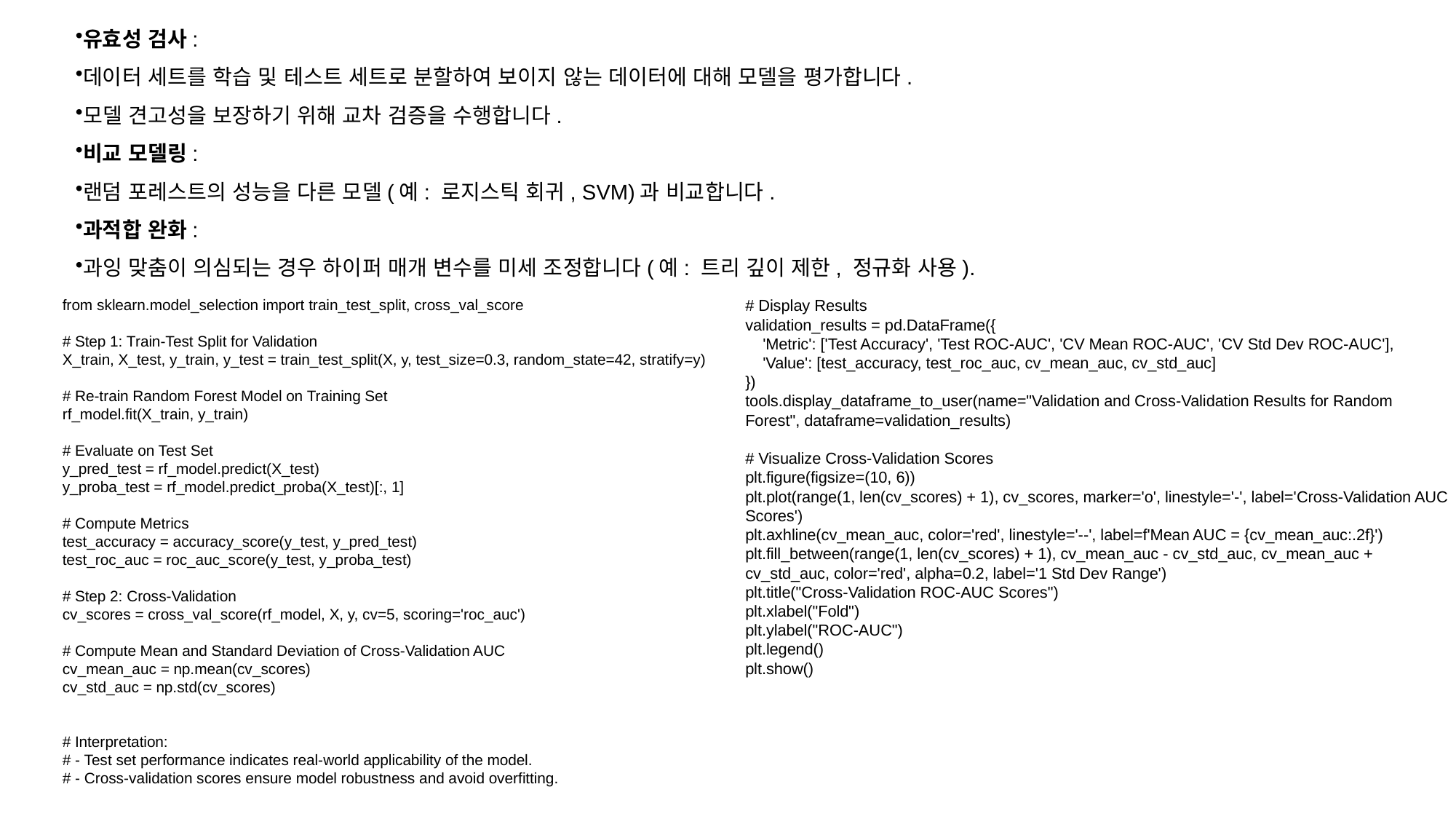

유효성 검사:
데이터 세트를 학습 및 테스트 세트로 분할하여 보이지 않는 데이터에 대해 모델을 평가합니다.
모델 견고성을 보장하기 위해 교차 검증을 수행합니다.
비교 모델링:
랜덤 포레스트의 성능을 다른 모델(예: 로지스틱 회귀, SVM)과 비교합니다.
과적합 완화:
과잉 맞춤이 의심되는 경우 하이퍼 매개 변수를 미세 조정합니다(예: 트리 깊이 제한, 정규화 사용).

from sklearn.model_selection import train_test_split, cross_val_score

# Step 1: Train-Test Split for Validation
X_train, X_test, y_train, y_test = train_test_split(X, y, test_size=0.3, random_state=42, stratify=y)

# Re-train Random Forest Model on Training Set
rf_model.fit(X_train, y_train)

# Evaluate on Test Set
y_pred_test = rf_model.predict(X_test)
y_proba_test = rf_model.predict_proba(X_test)[:, 1]

# Compute Metrics
test_accuracy = accuracy_score(y_test, y_pred_test)
test_roc_auc = roc_auc_score(y_test, y_proba_test)

# Step 2: Cross-Validation
cv_scores = cross_val_score(rf_model, X, y, cv=5, scoring='roc_auc')

# Compute Mean and Standard Deviation of Cross-Validation AUC
cv_mean_auc = np.mean(cv_scores)
cv_std_auc = np.std(cv_scores)

# Interpretation:
# - Test set performance indicates real-world applicability of the model.
# - Cross-validation scores ensure model robustness and avoid overfitting.
# Display Results
validation_results = pd.DataFrame({
    'Metric': ['Test Accuracy', 'Test ROC-AUC', 'CV Mean ROC-AUC', 'CV Std Dev ROC-AUC'],
    'Value': [test_accuracy, test_roc_auc, cv_mean_auc, cv_std_auc]
})
tools.display_dataframe_to_user(name="Validation and Cross-Validation Results for Random Forest", dataframe=validation_results)

# Visualize Cross-Validation Scores
plt.figure(figsize=(10, 6))
plt.plot(range(1, len(cv_scores) + 1), cv_scores, marker='o', linestyle='-', label='Cross-Validation AUC Scores')
plt.axhline(cv_mean_auc, color='red', linestyle='--', label=f'Mean AUC = {cv_mean_auc:.2f}')
plt.fill_between(range(1, len(cv_scores) + 1), cv_mean_auc - cv_std_auc, cv_mean_auc + cv_std_auc, color='red', alpha=0.2, label='1 Std Dev Range')
plt.title("Cross-Validation ROC-AUC Scores")
plt.xlabel("Fold")
plt.ylabel("ROC-AUC")
plt.legend()
plt.show()